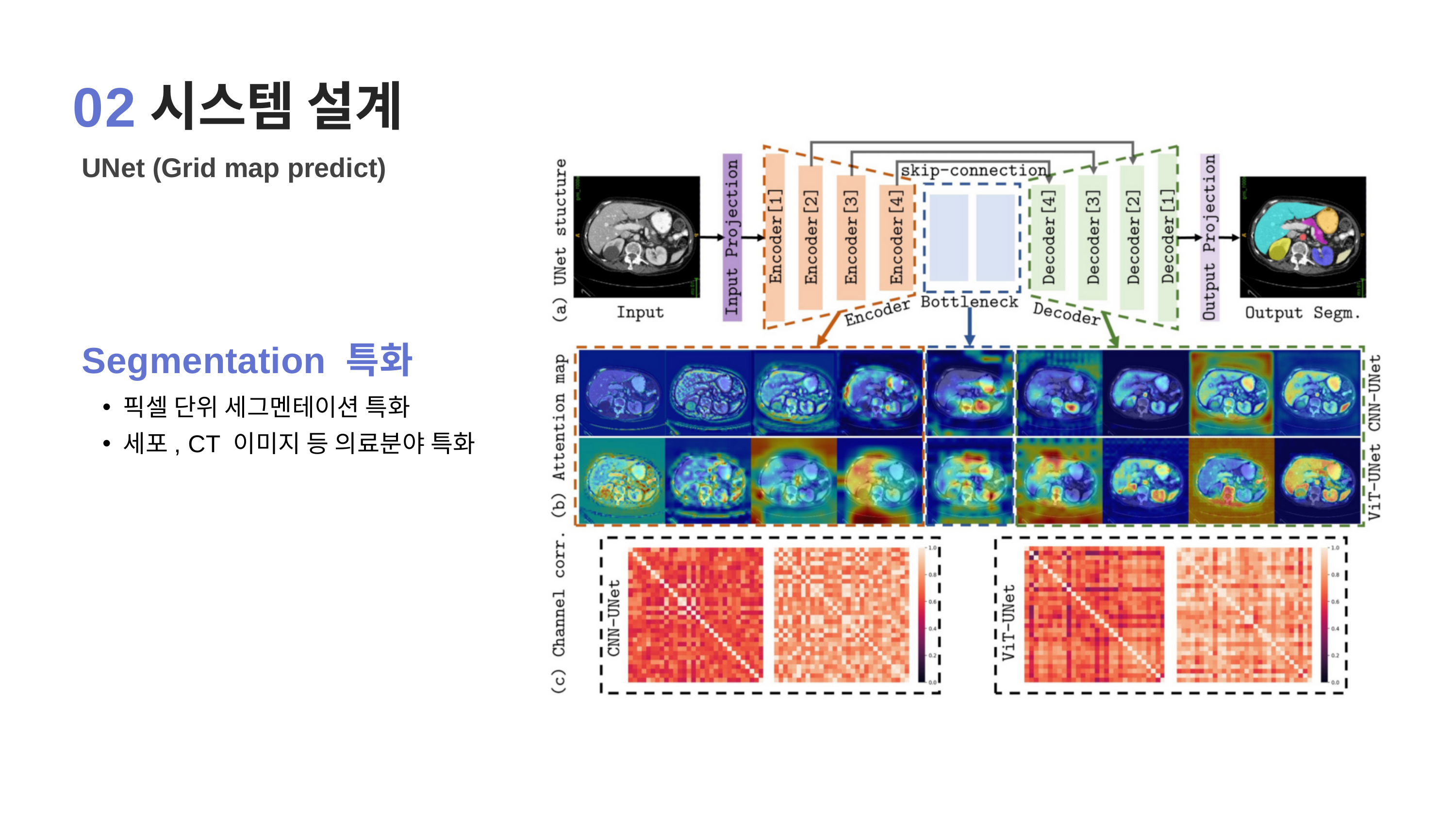

02
시스템 설계

UNet (Grid map predict)
Segmentation 특화
픽셀 단위 세그멘테이션 특화
세포, CT 이미지 등 의료분야 특화